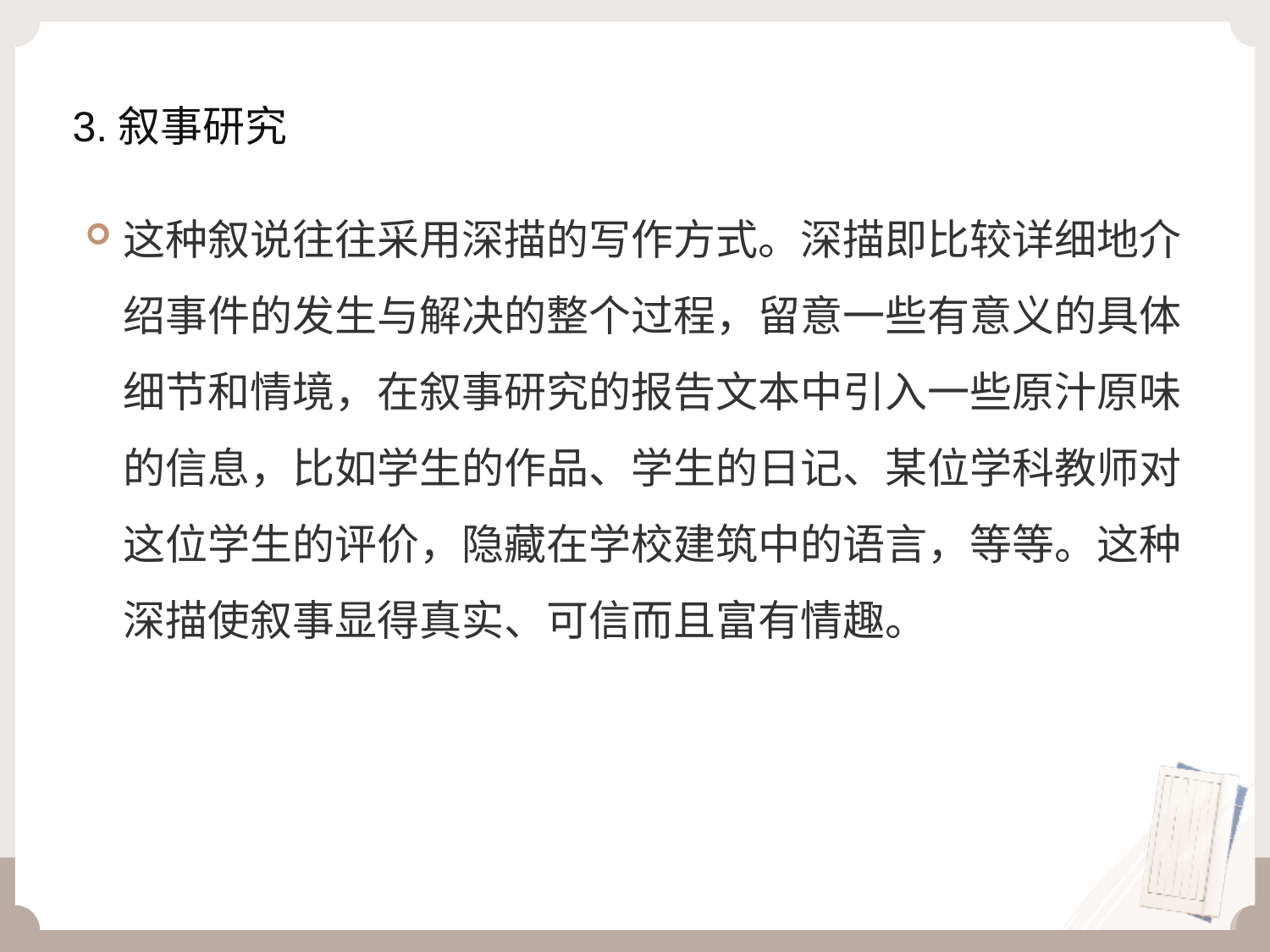

# 3.叙事研究
这种叙说往往采用深描的写作方式。深描即比较详细地介绍事件的发生与解决的整个过程，留意一些有意义的具体细节和情境，在叙事研究的报告文本中引入一些原汁原味的信息，比如学生的作品、学生的日记、某位学科教师对这位学生的评价，隐藏在学校建筑中的语言，等等。这种深描使叙事显得真实、可信而且富有情趣。